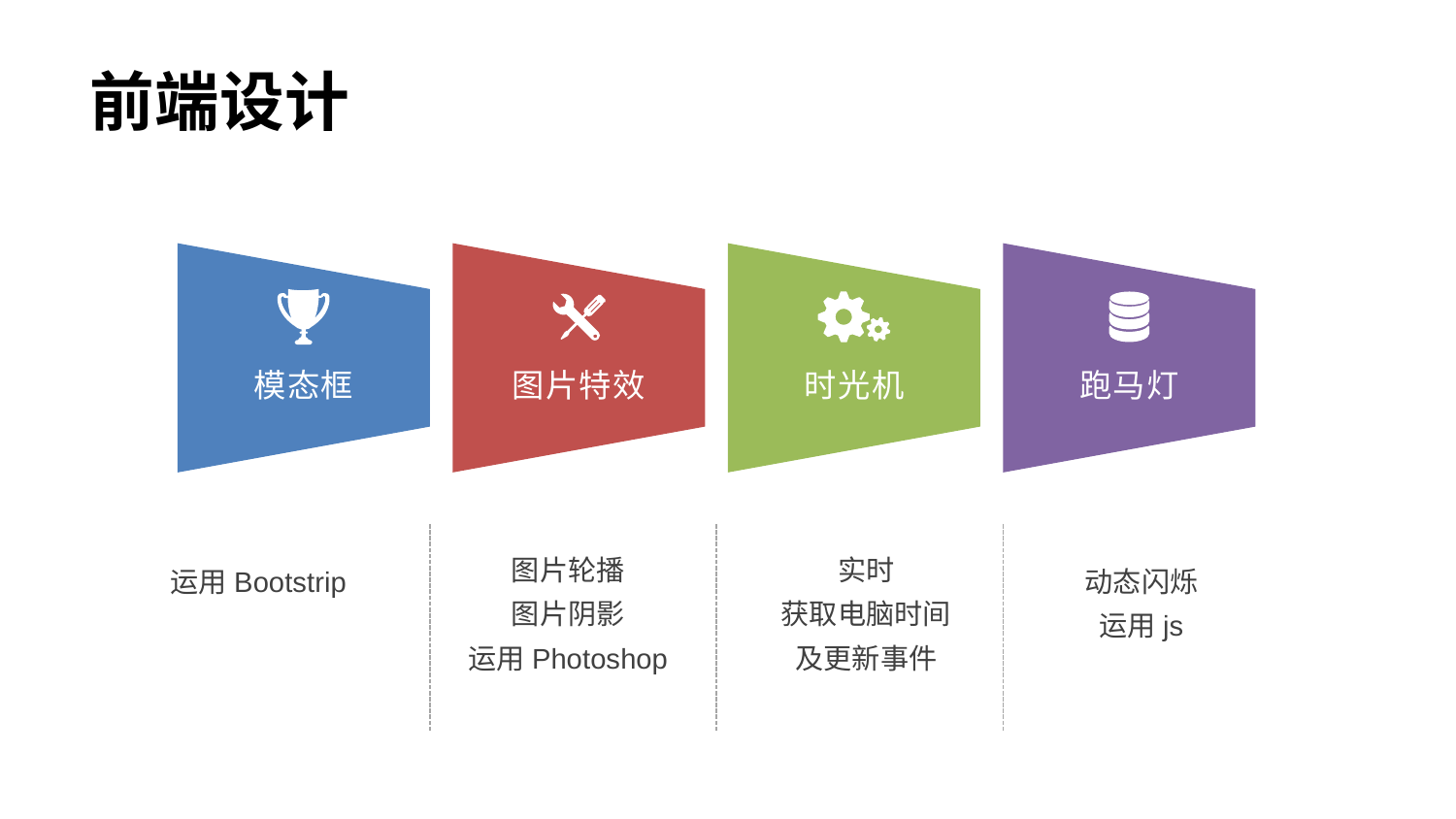

前端设计

模态框
图片特效
时光机
跑马灯
图片轮播
图片阴影
运用Photoshop
实时
获取电脑时间
及更新事件
运用Bootstrip

动态闪烁
运用js